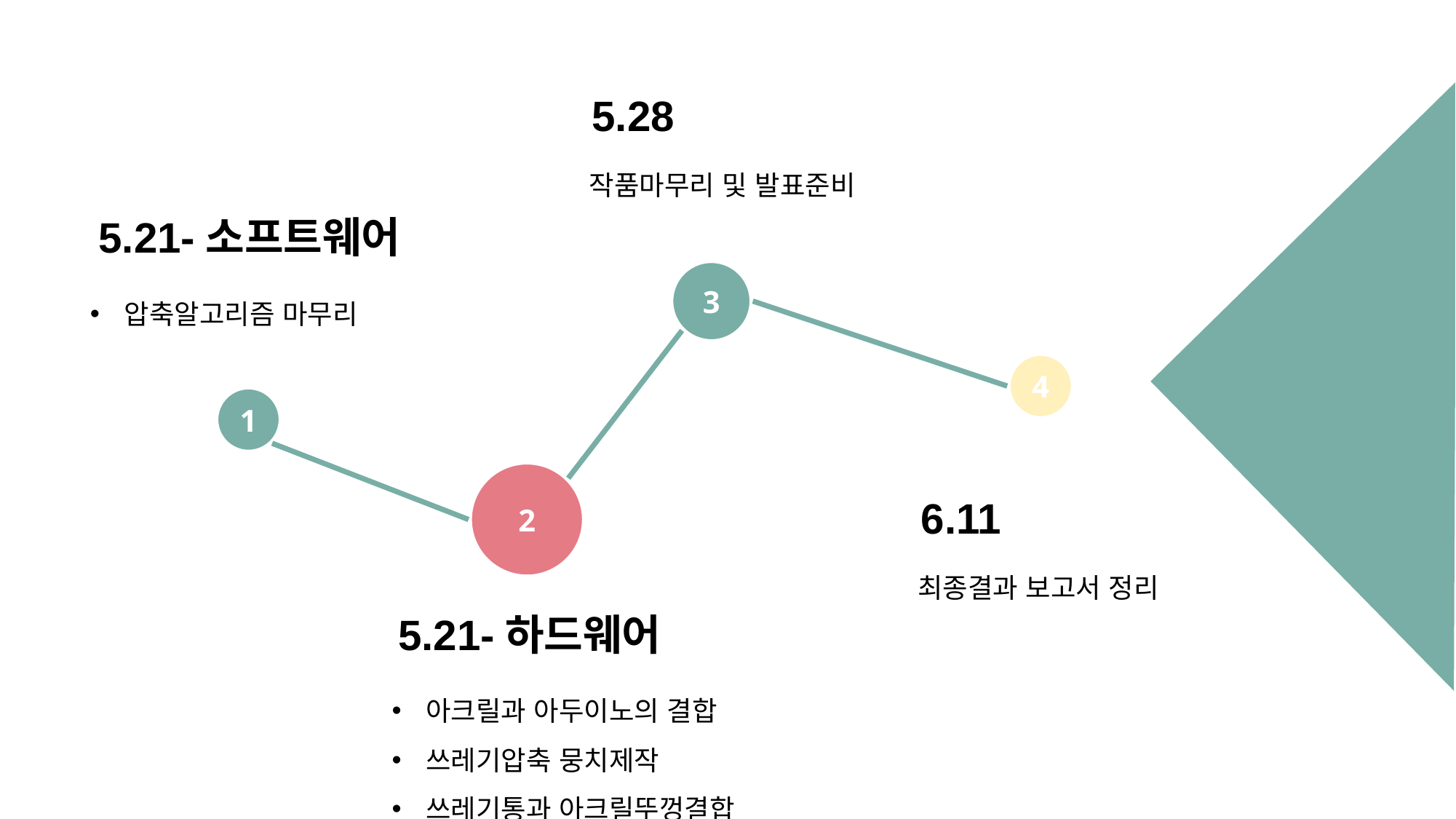

5.28
작품마무리 및 발표준비

5.21-소프트웨어
3
압축알고리즘 마무리
4
1
2
6.11
최종결과 보고서 정리
5.21-하드웨어
아크릴과 아두이노의 결합
쓰레기압축 뭉치제작
쓰레기통과 아크릴뚜껑결합